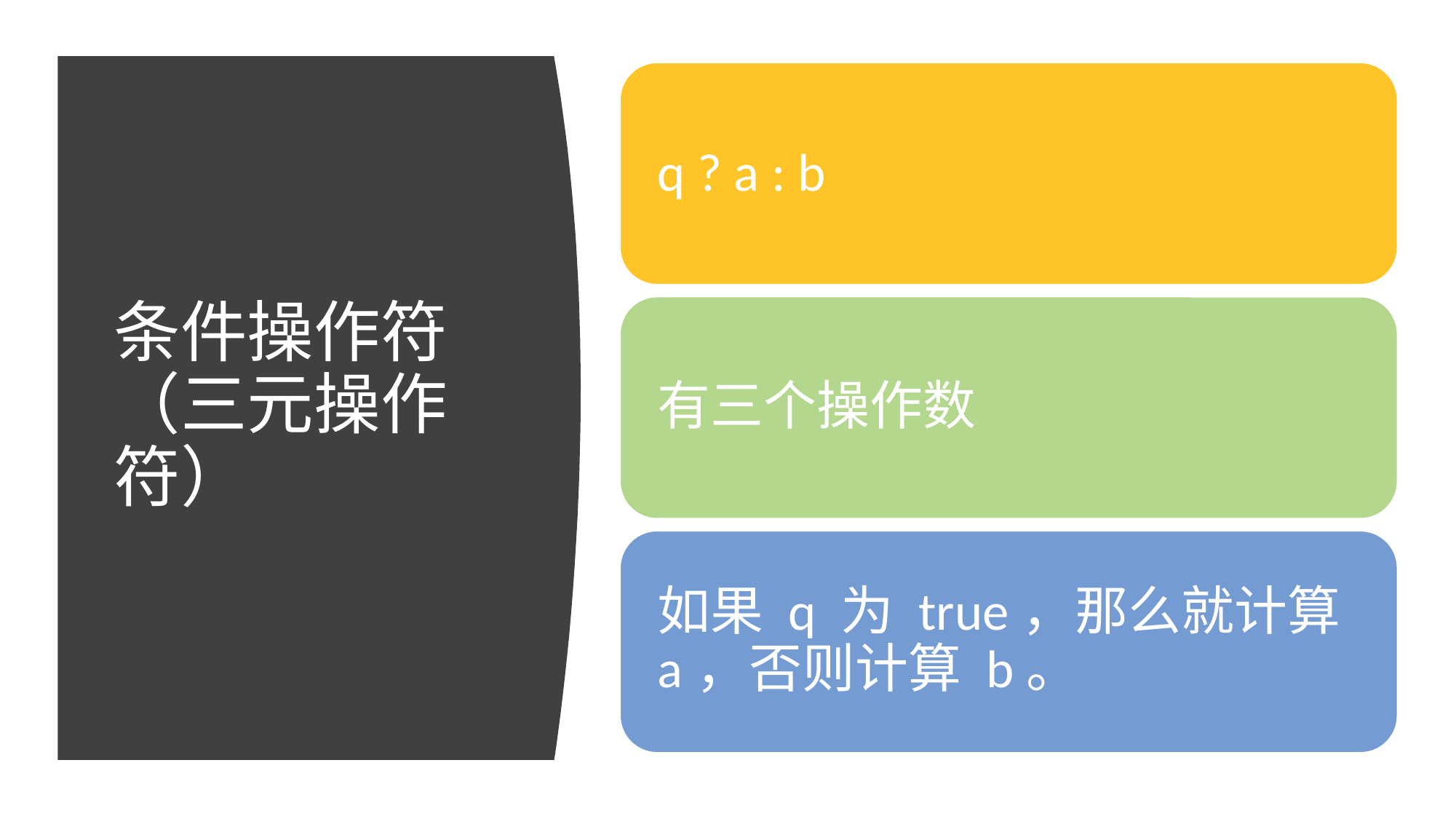

q ? a : b
有三个操作数
如果 q 为 true，那么就计算 a，否则计算 b。

# 条件操作符（三元操作符）